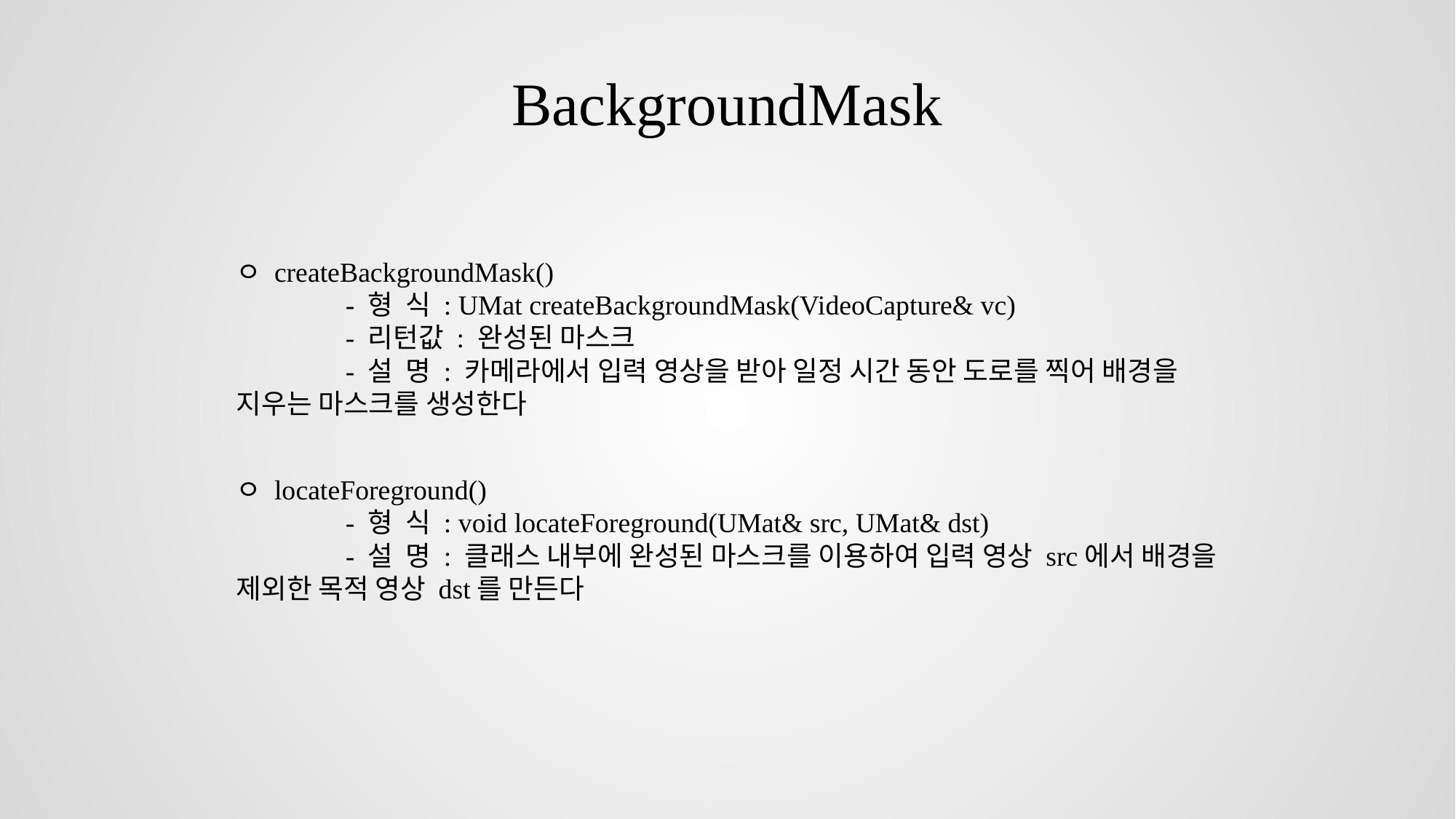

BackgroundMask
ㅇ createBackgroundMask()
	- 형  식 : UMat createBackgroundMask(VideoCapture& vc)
	- 리턴값 : 완성된 마스크
	- 설  명 : 카메라에서 입력 영상을 받아 일정 시간 동안 도로를 찍어 배경을 지우는 마스크를 생성한다

ㅇ locateForeground()
	- 형  식 : void locateForeground(UMat& src, UMat& dst)
	- 설  명 : 클래스 내부에 완성된 마스크를 이용하여 입력 영상 src에서 배경을 제외한 목적 영상 dst를 만든다